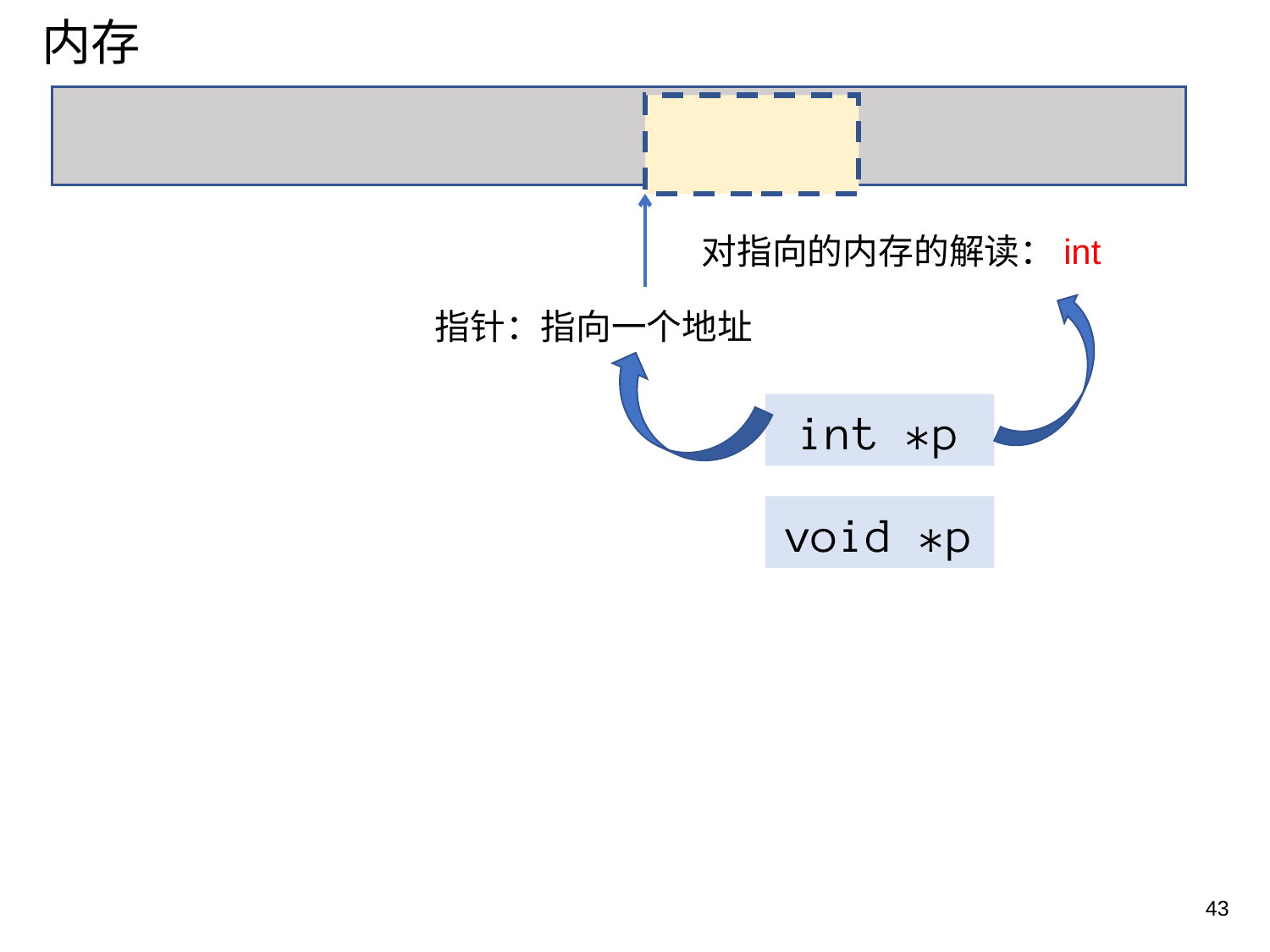

内存

对指向的内存的解读：int

指针：指向一个地址

int *p
void *p
43